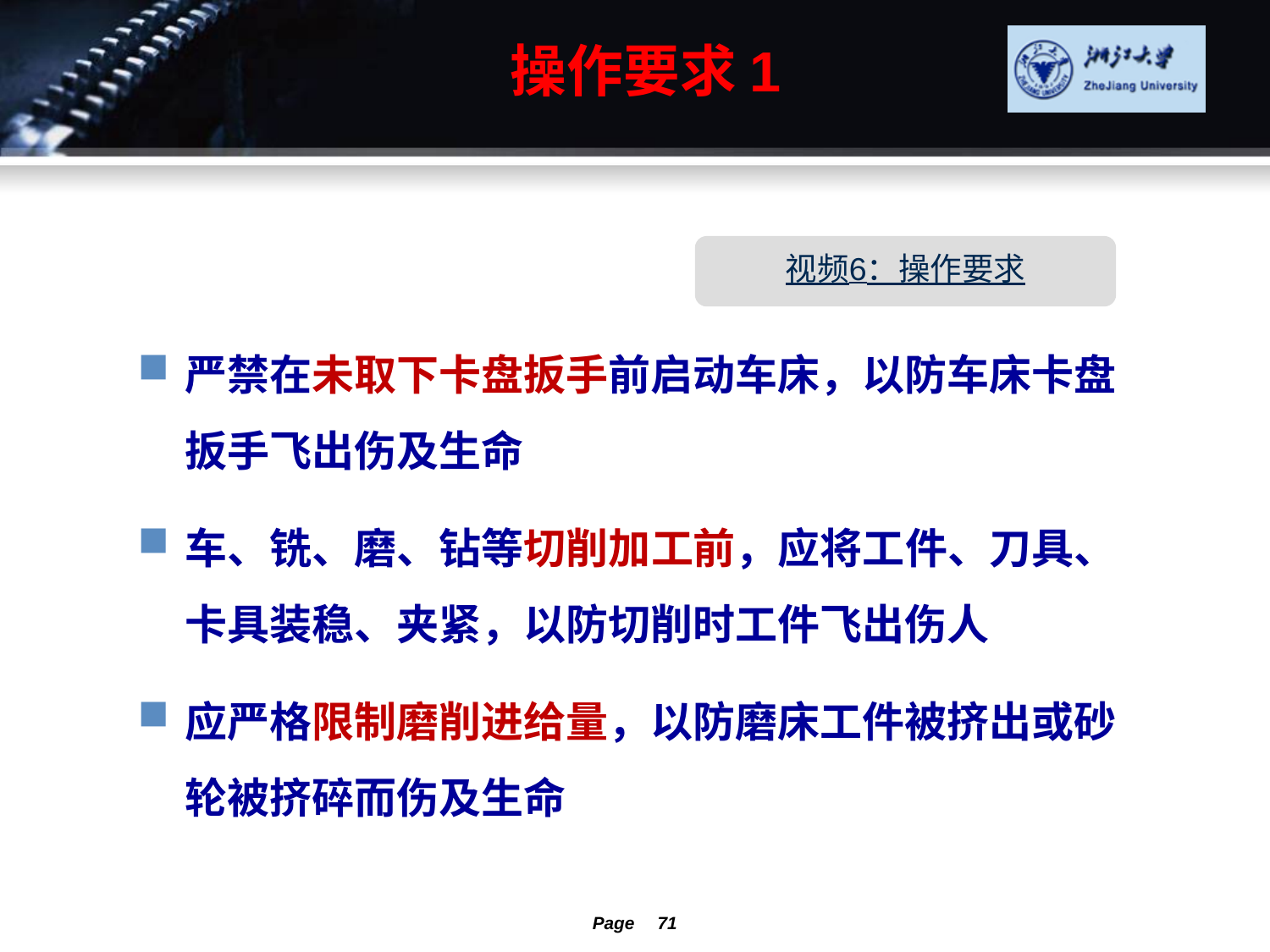

# 操作要求1
视频6：操作要求
严禁在未取下卡盘扳手前启动车床，以防车床卡盘扳手飞出伤及生命
车、铣、磨、钻等切削加工前，应将工件、刀具、卡具装稳、夹紧，以防切削时工件飞出伤人
应严格限制磨削进给量，以防磨床工件被挤出或砂轮被挤碎而伤及生命